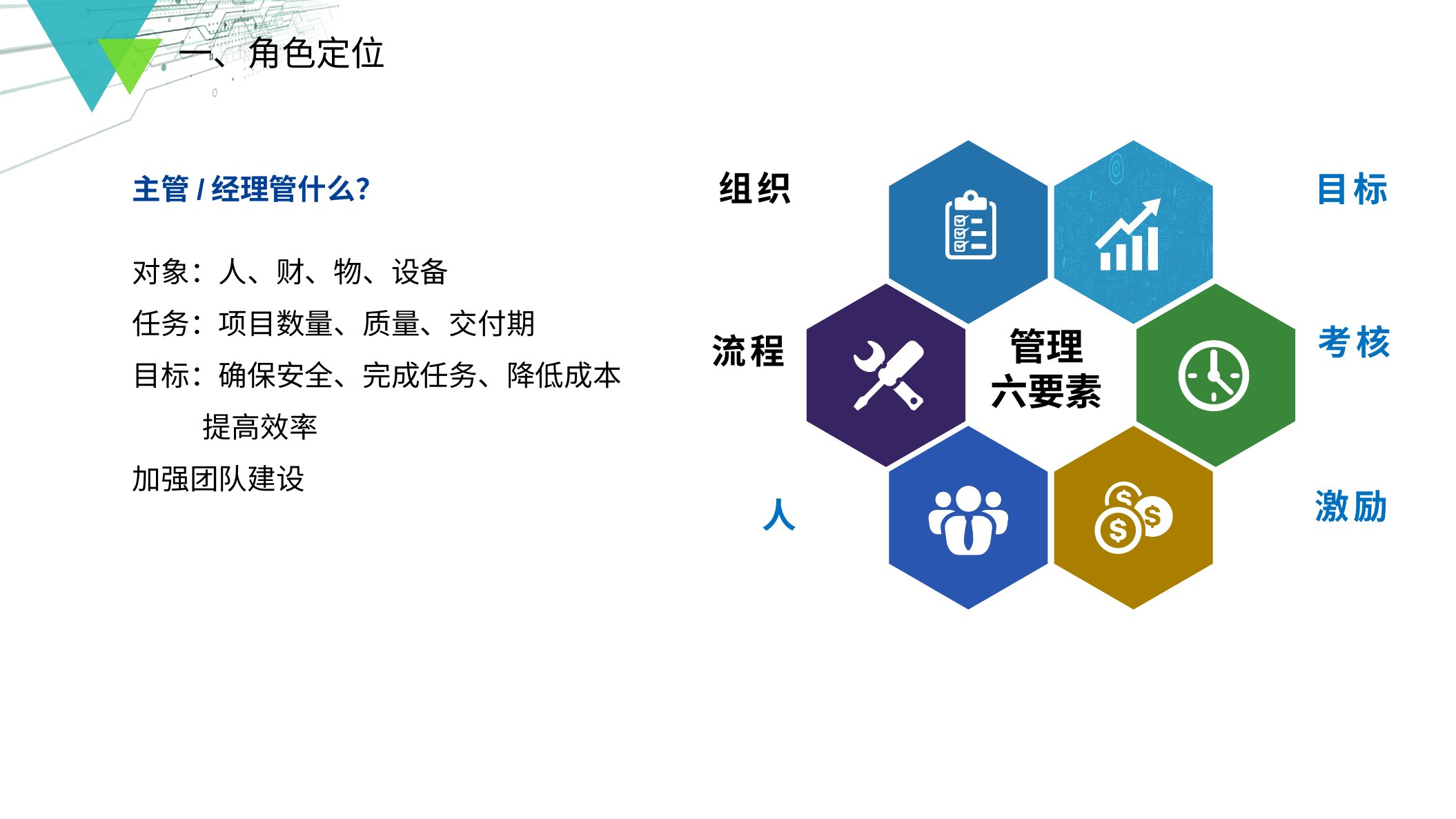

一、角色定位

组织
目标

考核
管理
六要素
流程

激励

人
主管/经理管什么？

对象：人、财、物、设备
任务：项目数量、质量、交付期
目标：确保安全、完成任务、降低成本
          提高效率
加强团队建设